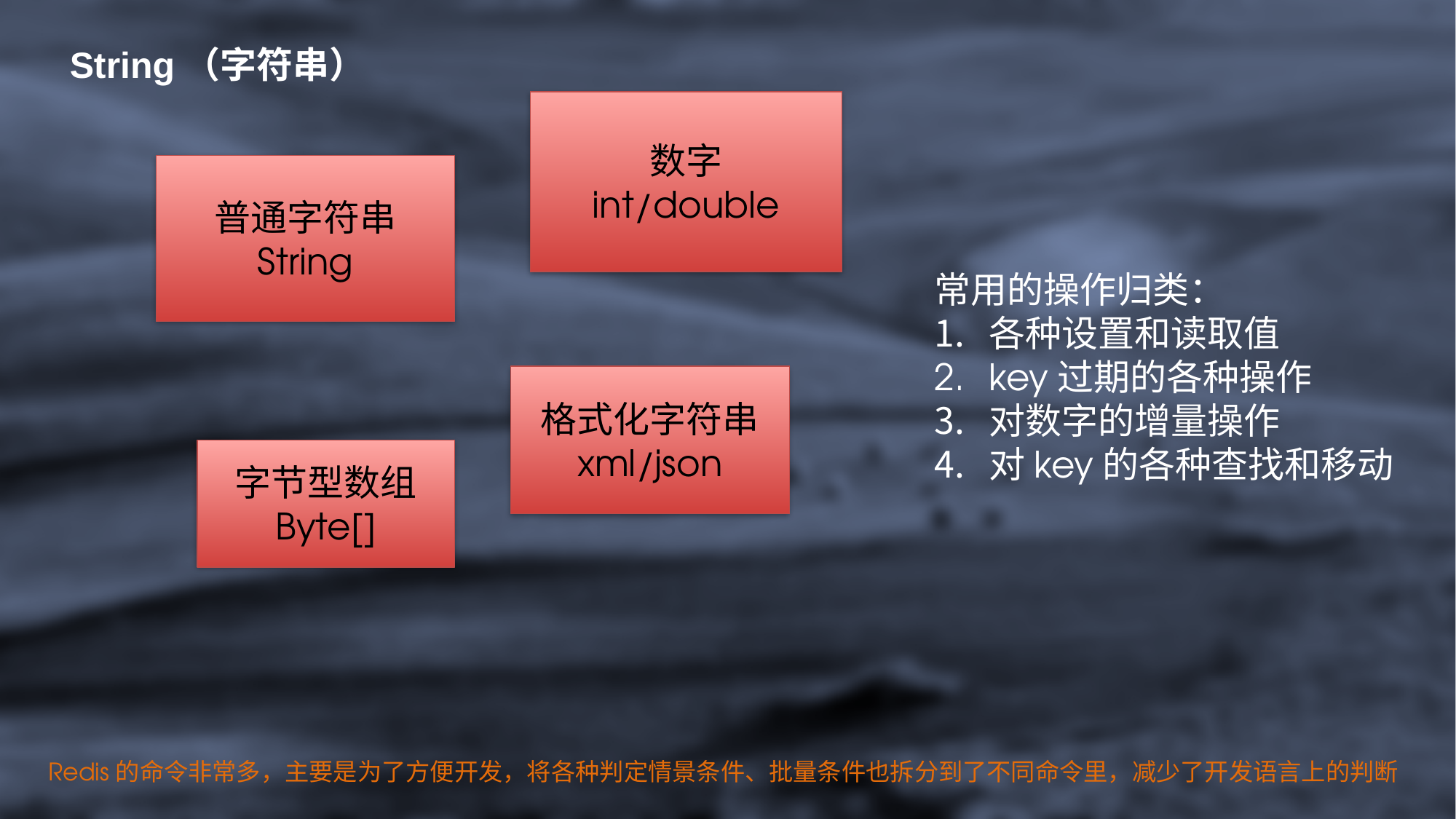

String（字符串）
数字
int/double
普通字符串
String
常用的操作归类：
各种设置和读取值
key过期的各种操作
对数字的增量操作
对key的各种查找和移动
格式化字符串
xml/json
字节型数组
Byte[]
Redis的命令非常多，主要是为了方便开发，将各种判定情景条件、批量条件也拆分到了不同命令里，减少了开发语言上的判断